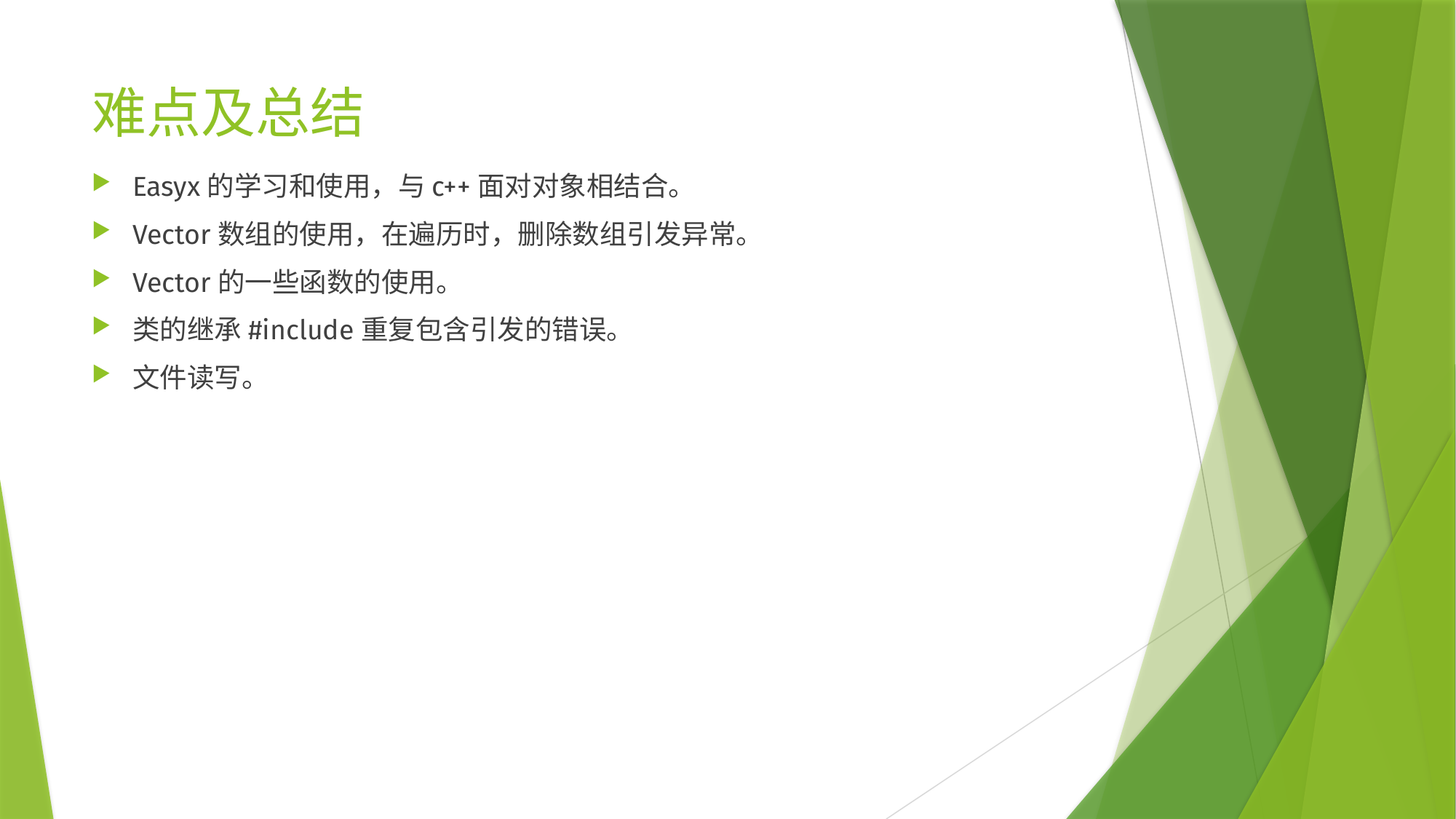

# 难点及总结
Easyx的学习和使用，与c++面对对象相结合。
Vector数组的使用，在遍历时，删除数组引发异常。
Vector的一些函数的使用。
类的继承#include重复包含引发的错误。
文件读写。